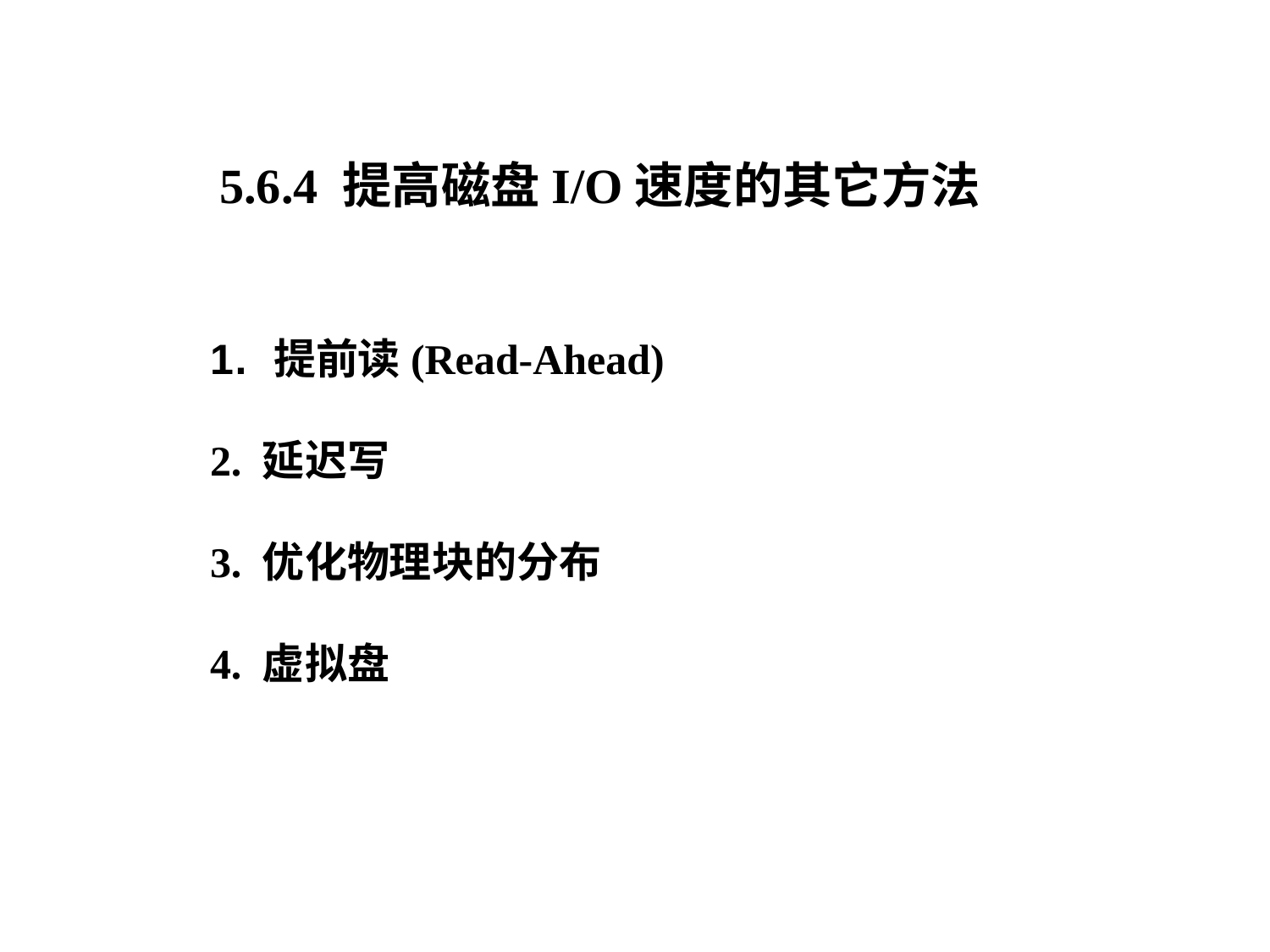

5.6.4 提高磁盘I/O速度的其它方法
提前读(Read-Ahead)
2. 延迟写
3. 优化物理块的分布
4. 虚拟盘